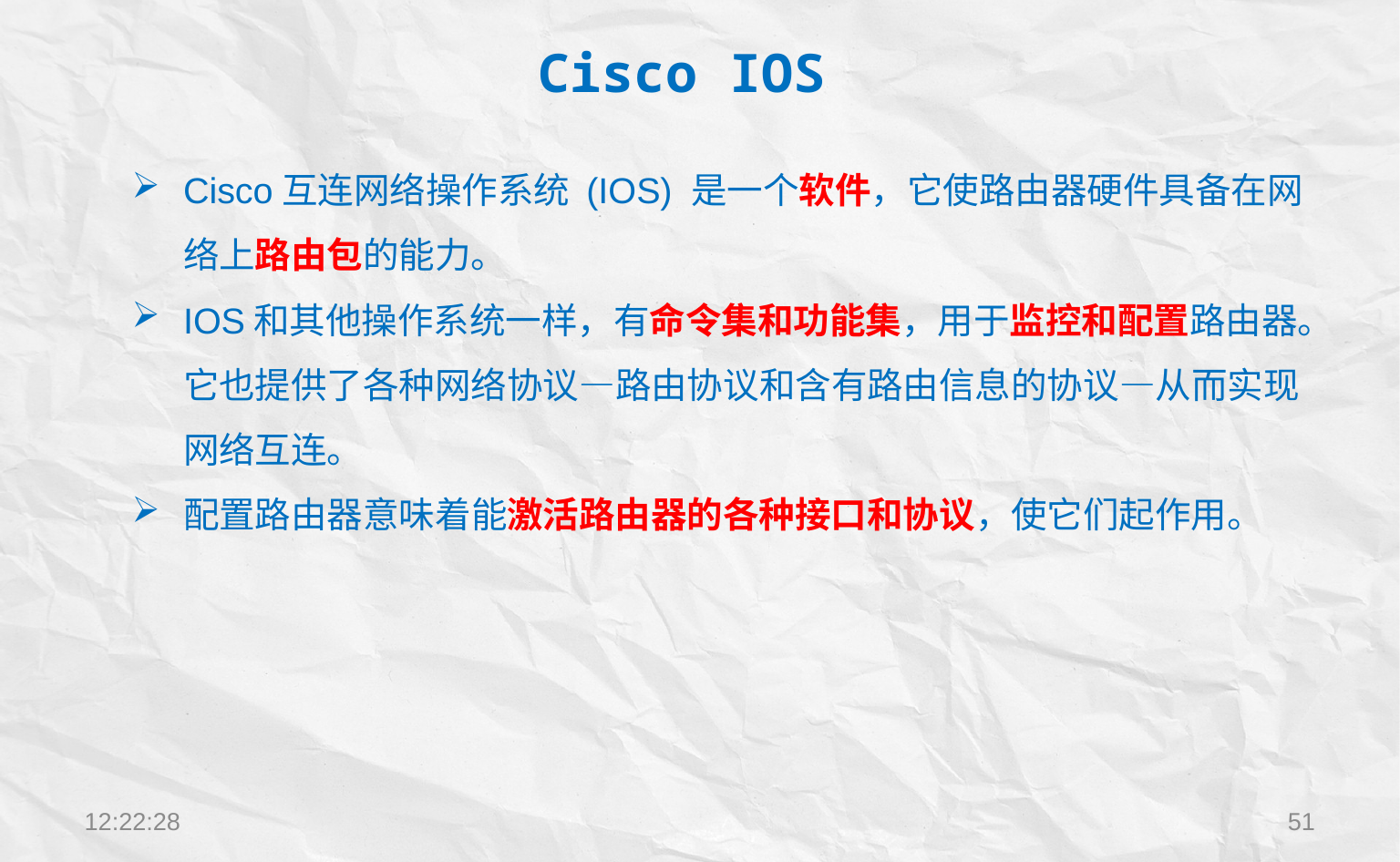

Cisco IOS
Cisco互连网络操作系统 (IOS) 是一个软件，它使路由器硬件具备在网络上路由包的能力。
IOS和其他操作系统一样，有命令集和功能集，用于监控和配置路由器。它也提供了各种网络协议—路由协议和含有路由信息的协议—从而实现网络互连。
配置路由器意味着能激活路由器的各种接口和协议，使它们起作用。

12:22:28
51